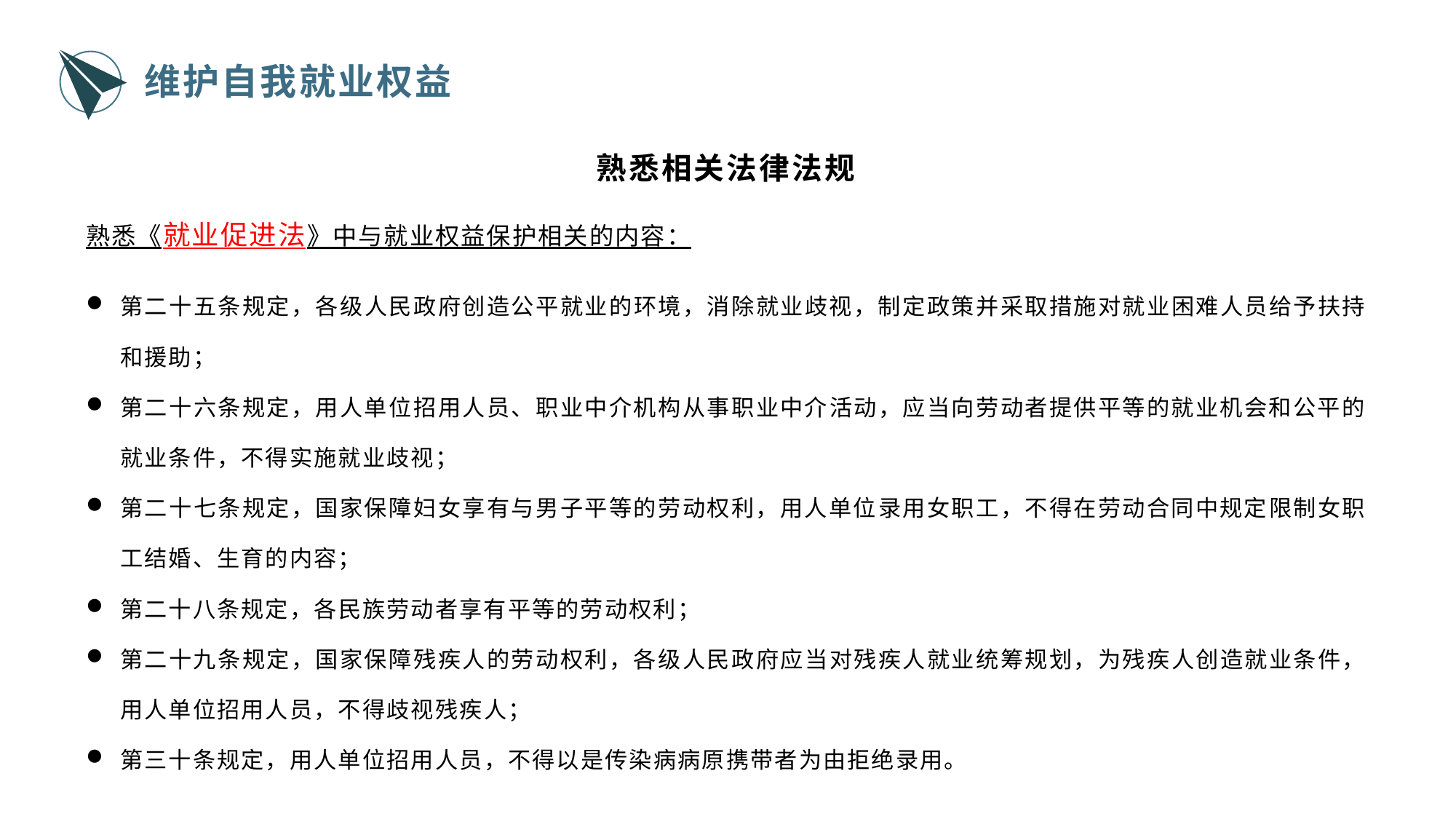

维护自我就业权益
熟悉相关法律法规
熟悉《就业促进法》中与就业权益保护相关的内容：
第二十五条规定，各级人民政府创造公平就业的环境，消除就业歧视，制定政策并采取措施对就业困难人员给予扶持和援助；
第二十六条规定，用人单位招用人员、职业中介机构从事职业中介活动，应当向劳动者提供平等的就业机会和公平的就业条件，不得实施就业歧视；
第二十七条规定，国家保障妇女享有与男子平等的劳动权利，用人单位录用女职工，不得在劳动合同中规定限制女职工结婚、生育的内容；
第二十八条规定，各民族劳动者享有平等的劳动权利；
第二十九条规定，国家保障残疾人的劳动权利，各级人民政府应当对残疾人就业统筹规划，为残疾人创造就业条件，用人单位招用人员，不得歧视残疾人；
第三十条规定，用人单位招用人员，不得以是传染病病原携带者为由拒绝录用。